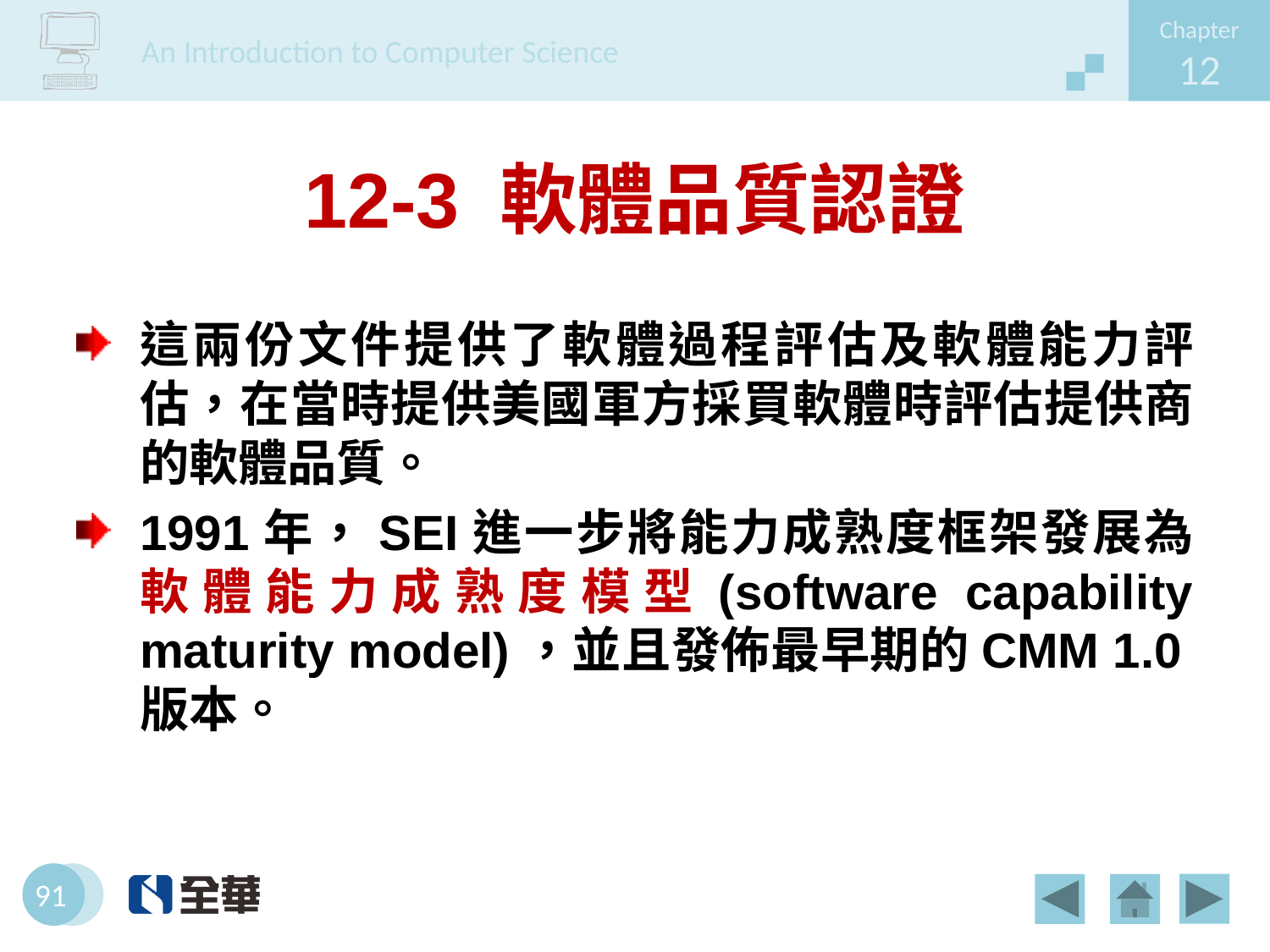

# 12-3 軟體品質認證
這兩份文件提供了軟體過程評估及軟體能力評估，在當時提供美國軍方採買軟體時評估提供商的軟體品質。
1991年，SEI進一步將能力成熟度框架發展為軟體能力成熟度模型(software capability maturity model)，並且發佈最早期的CMM 1.0版本。